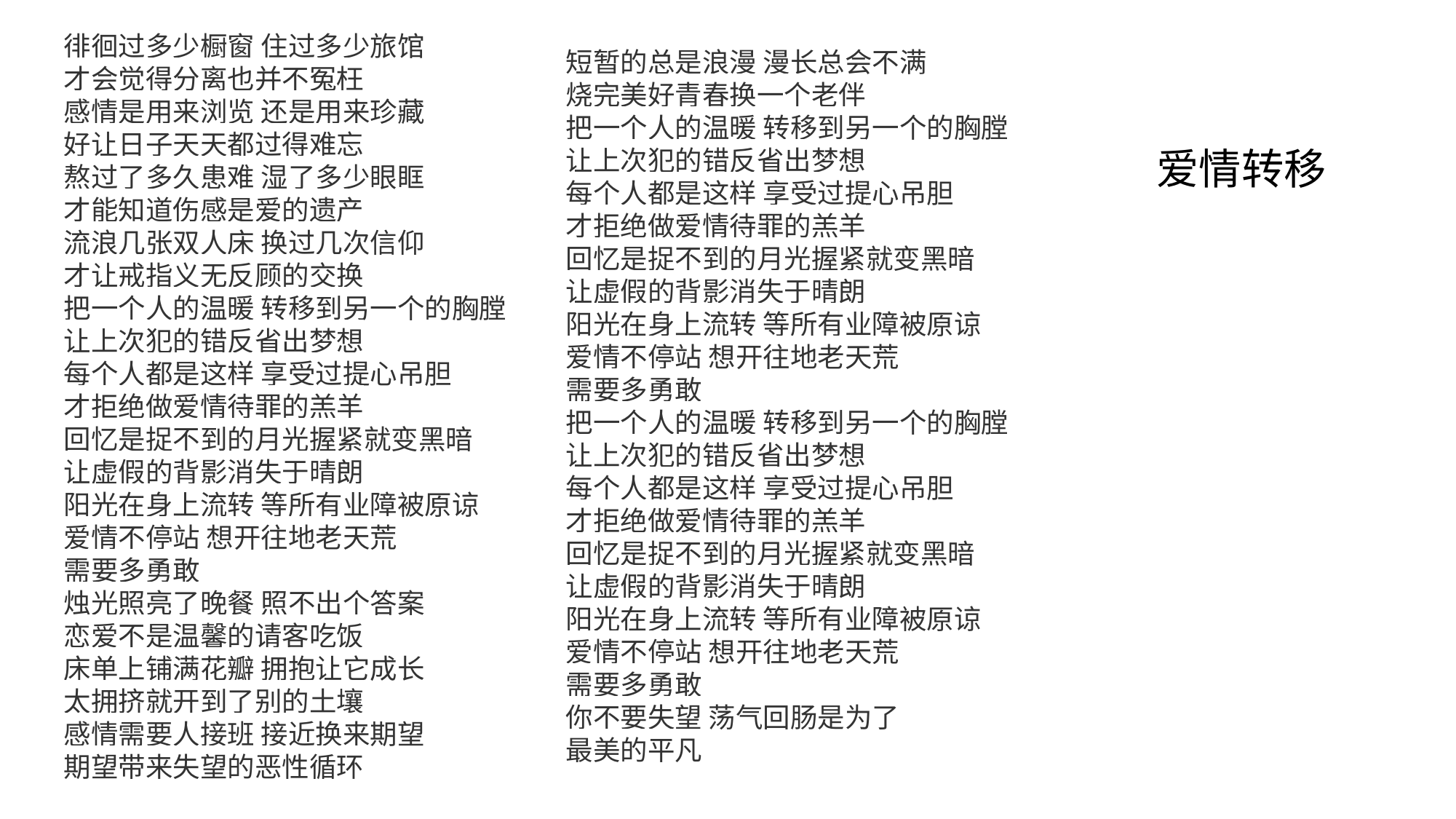

徘徊过多少橱窗 住过多少旅馆
才会觉得分离也并不冤枉
感情是用来浏览 还是用来珍藏
好让日子天天都过得难忘
熬过了多久患难 湿了多少眼眶
才能知道伤感是爱的遗产
流浪几张双人床 换过几次信仰
才让戒指义无反顾的交换
把一个人的温暖 转移到另一个的胸膛
让上次犯的错反省出梦想
每个人都是这样 享受过提心吊胆
才拒绝做爱情待罪的羔羊
回忆是捉不到的月光握紧就变黑暗
让虚假的背影消失于晴朗
阳光在身上流转 等所有业障被原谅
爱情不停站 想开往地老天荒
需要多勇敢
烛光照亮了晚餐 照不出个答案
恋爱不是温馨的请客吃饭
床单上铺满花瓣 拥抱让它成长
太拥挤就开到了别的土壤
感情需要人接班 接近换来期望
期望带来失望的恶性循环
短暂的总是浪漫 漫长总会不满
烧完美好青春换一个老伴
把一个人的温暖 转移到另一个的胸膛
让上次犯的错反省出梦想
每个人都是这样 享受过提心吊胆
才拒绝做爱情待罪的羔羊
回忆是捉不到的月光握紧就变黑暗
让虚假的背影消失于晴朗
阳光在身上流转 等所有业障被原谅
爱情不停站 想开往地老天荒
需要多勇敢
把一个人的温暖 转移到另一个的胸膛
让上次犯的错反省出梦想
每个人都是这样 享受过提心吊胆
才拒绝做爱情待罪的羔羊
回忆是捉不到的月光握紧就变黑暗
让虚假的背影消失于晴朗
阳光在身上流转 等所有业障被原谅
爱情不停站 想开往地老天荒
需要多勇敢
你不要失望 荡气回肠是为了
最美的平凡
爱情转移